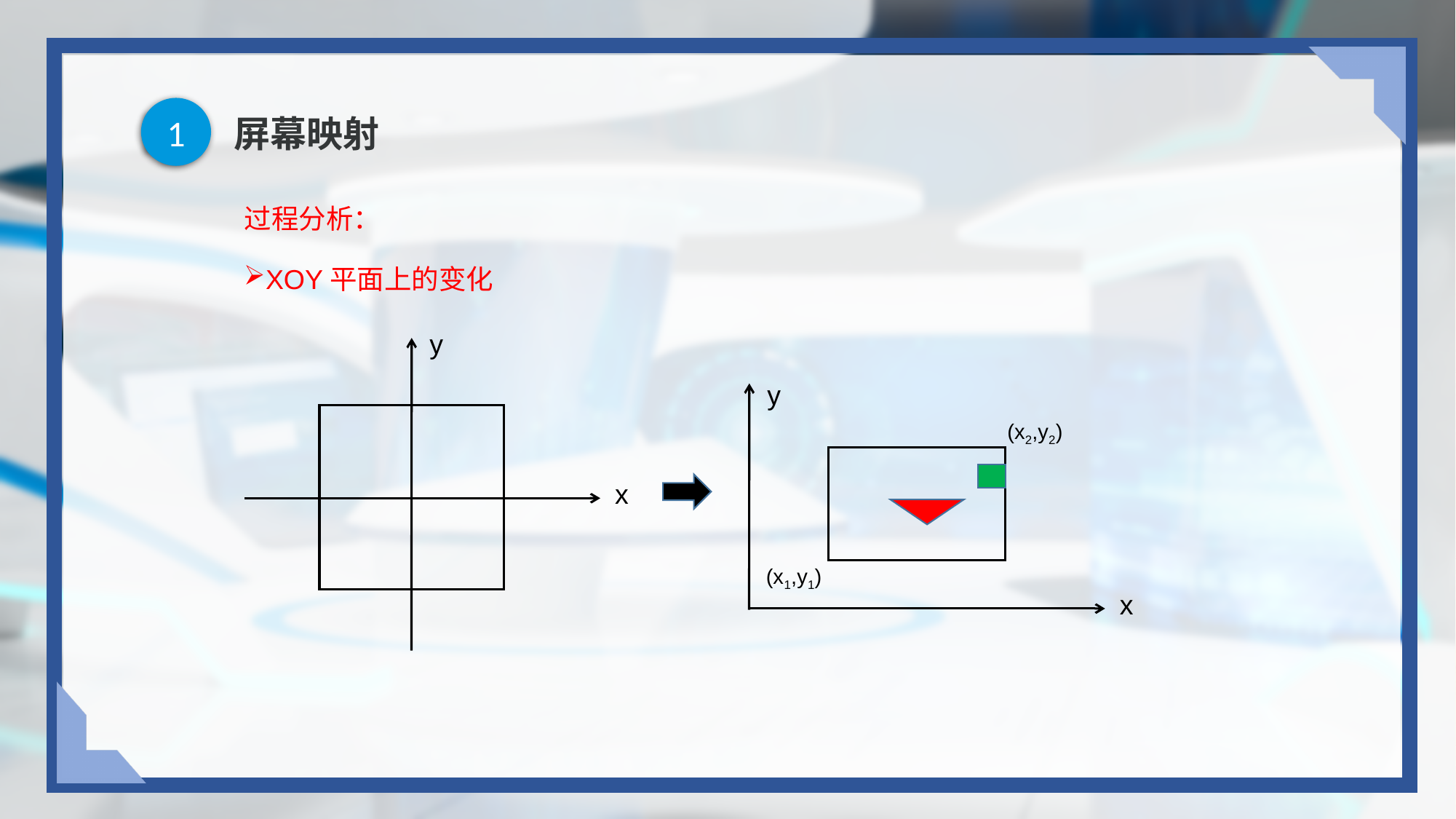

1
# 屏幕映射
过程分析：
XOY平面上的变化
y
y

(x2,y2)

x

(x1,y1)
x